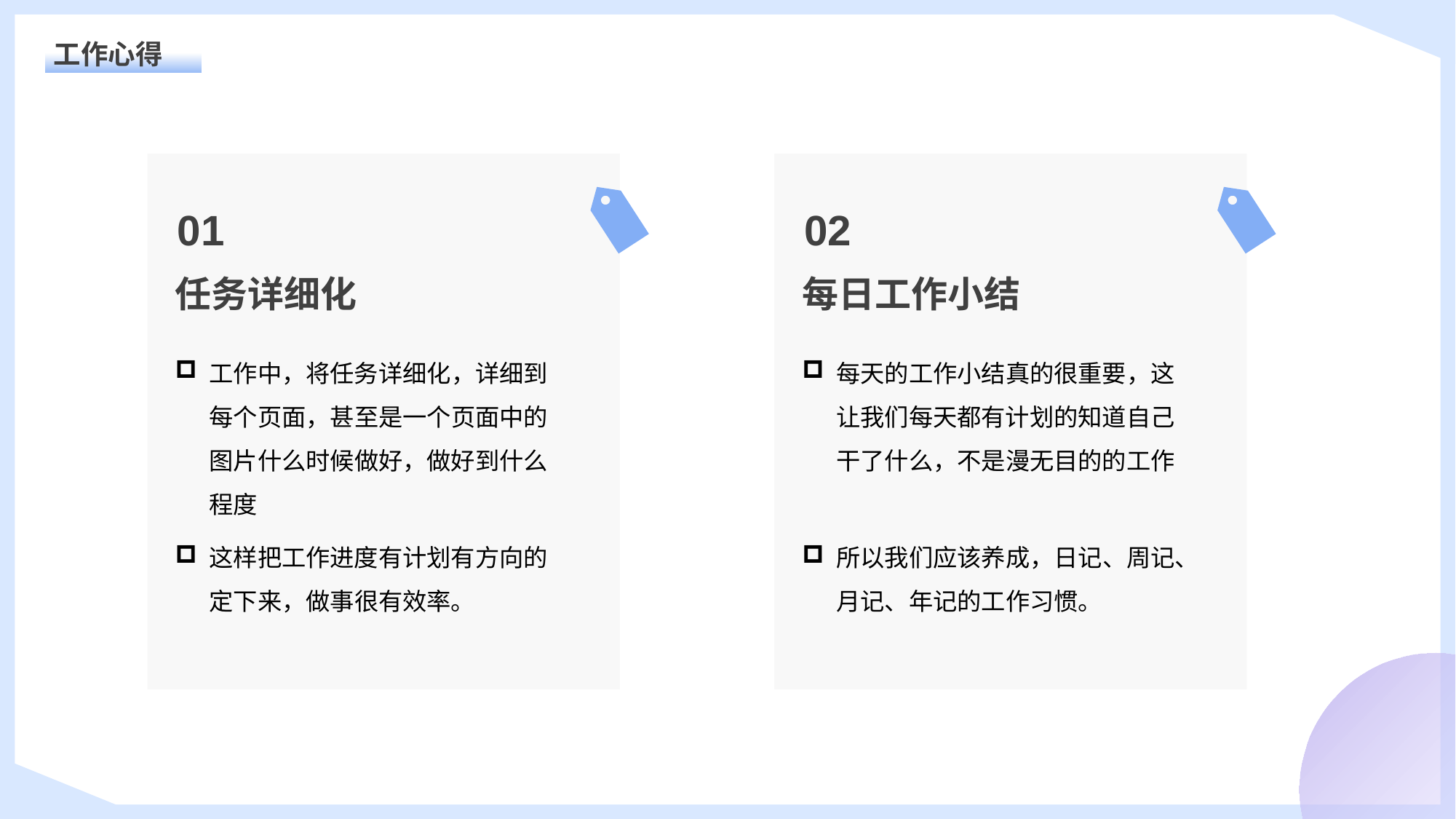

0 1
任务详细化
工作中，将任务详细化，详细到每个页面，甚至是一个页面中的图片什么时候做好，做好到什么程度
这样把工作进度有计划有方向的定下来，做事很有效率。

02
每日工作小结
每天的工作小结真的很重要，这让我们每天都有计划的知道自己干了什么，不是漫无目的的工作
所以我们应该养成，日记、周记、月记、年记的工作习惯。